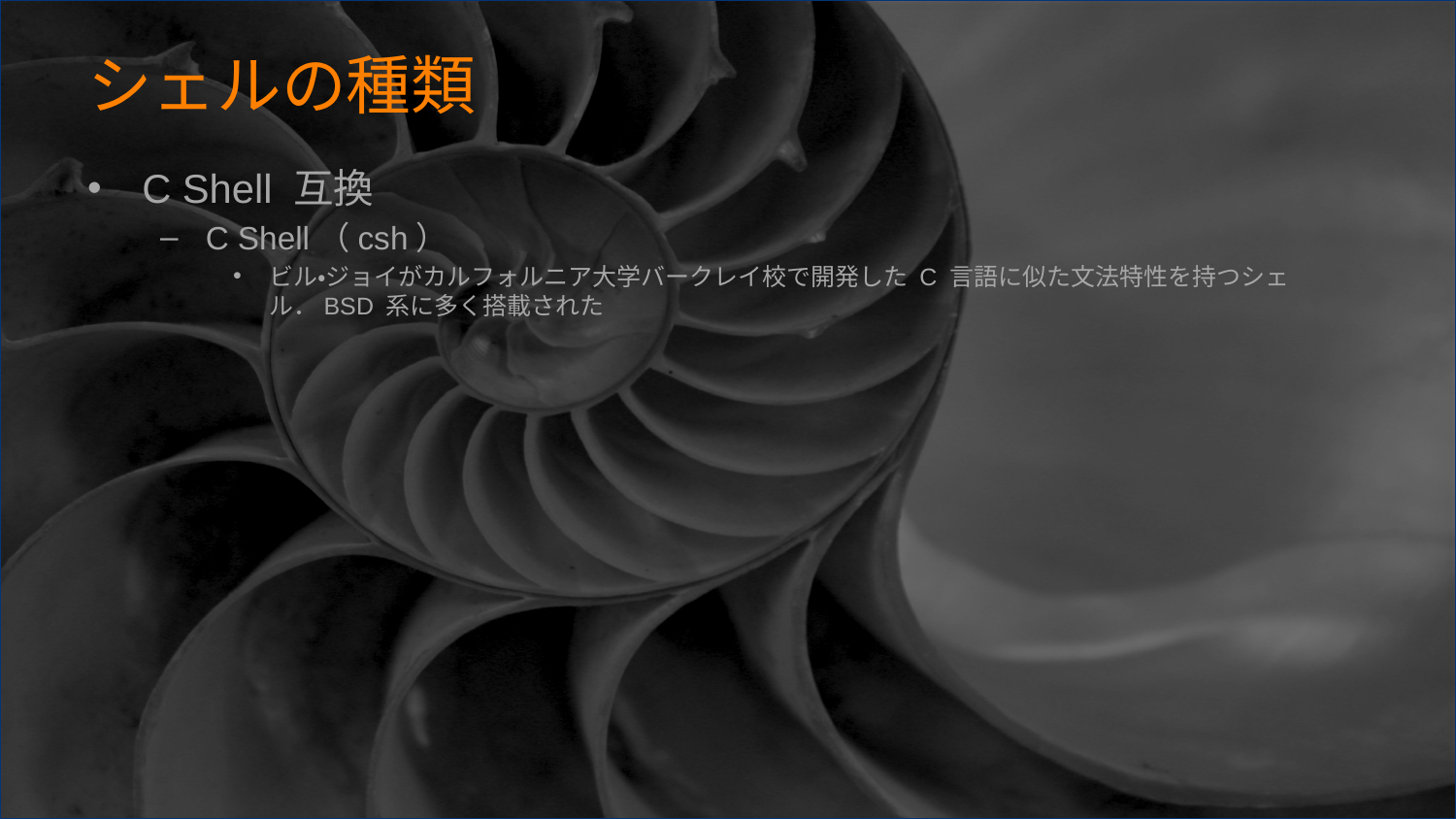

# シェルの種類
C Shell 互換
C Shell（csh）
ビル・ジョイがカルフォルニア大学バークレイ校で開発した C 言語に似た文法特性を持つシェル．BSD 系に多く搭載された